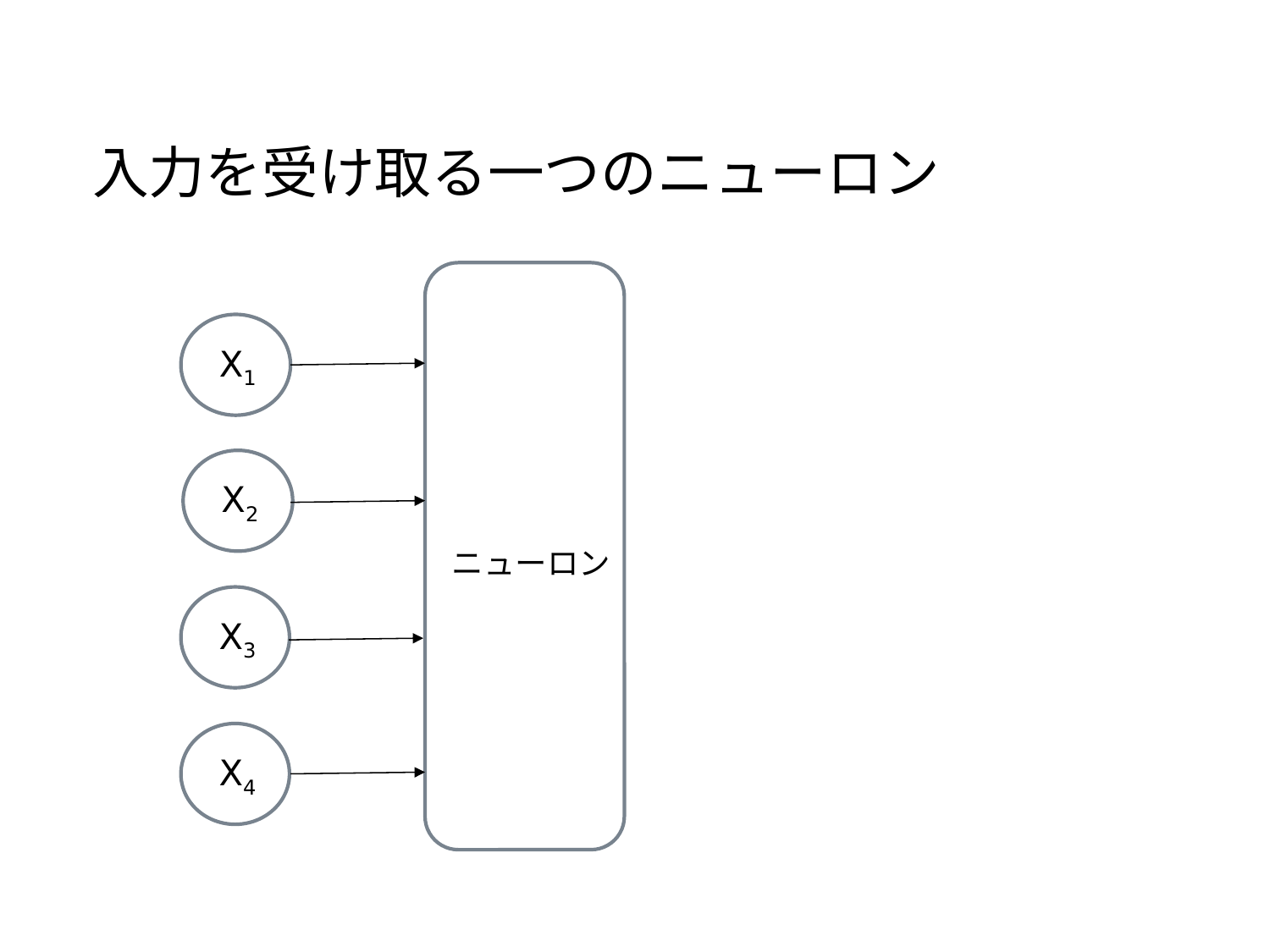

# 入力を受け取る一つのニューロン

X1

X2
ニューロン

X3

X4